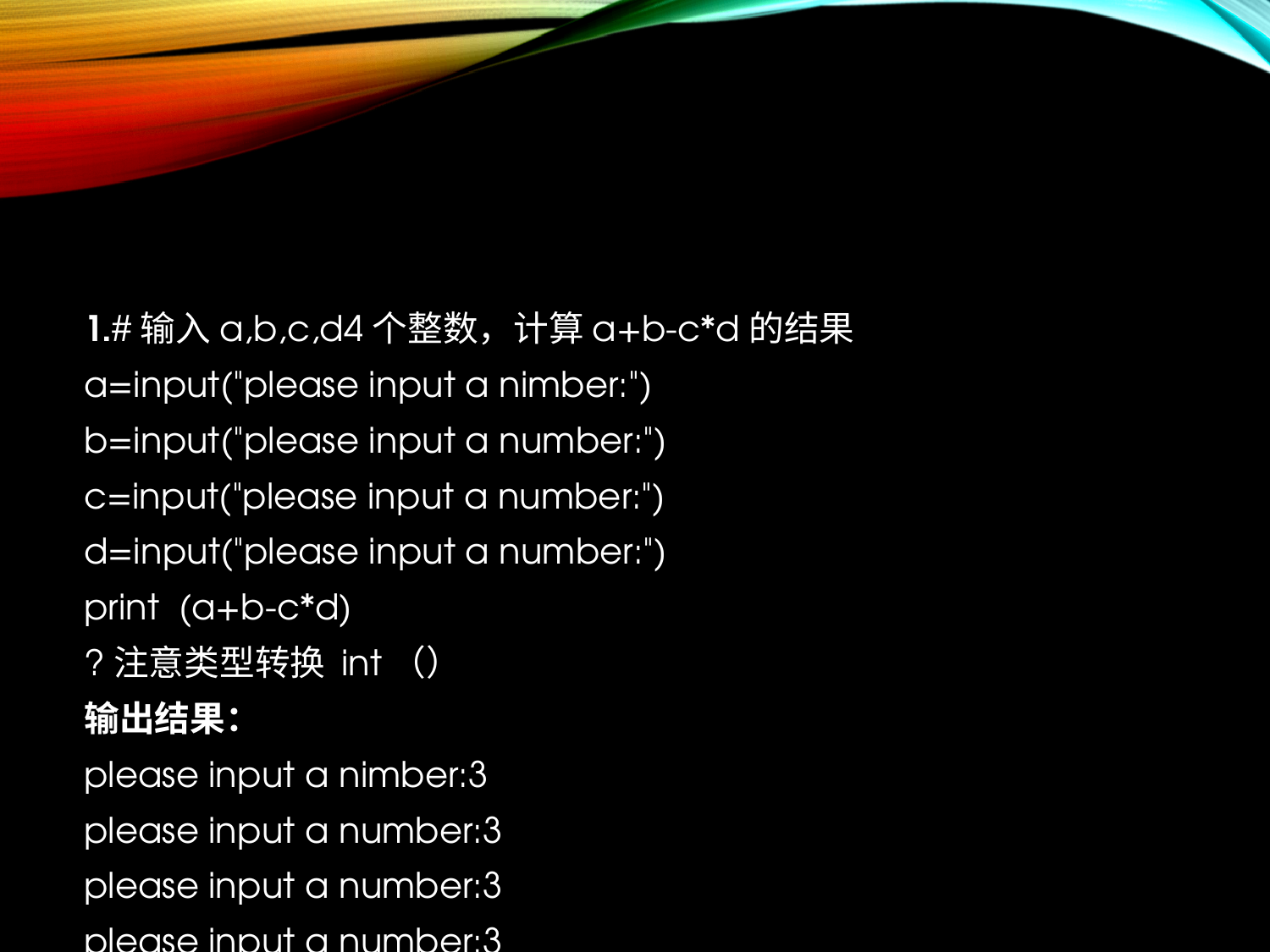

1.#输入a,b,c,d4个整数，计算a+b-c*d的结果
a=input("please input a nimber:")
b=input("please input a number:")
c=input("please input a number:")
d=input("please input a number:")
print  (a+b-c*d)
?注意类型转换 int（）
输出结果：
please input a nimber:3
please input a number:3
please input a number:3
please input a number:3
-3